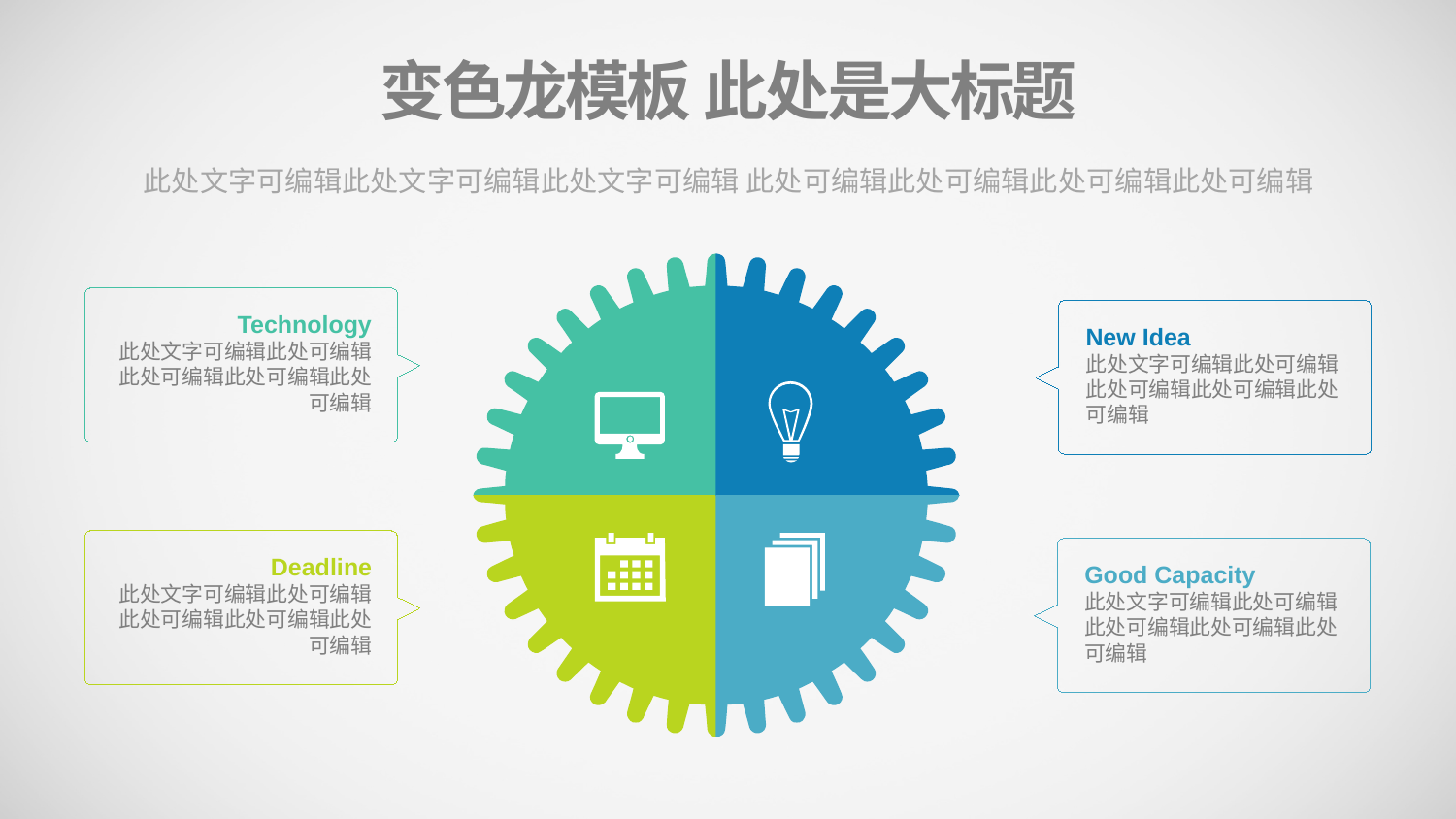

变色龙模板 此处是大标题
此处文字可编辑此处文字可编辑此处文字可编辑 此处可编辑此处可编辑此处可编辑此处可编辑

Technology
此处文字可编辑此处可编辑此处可编辑此处可编辑此处可编辑

New Idea
此处文字可编辑此处可编辑此处可编辑此处可编辑此处可编辑

Deadline
此处文字可编辑此处可编辑此处可编辑此处可编辑此处可编辑
Good Capacity
此处文字可编辑此处可编辑此处可编辑此处可编辑此处可编辑